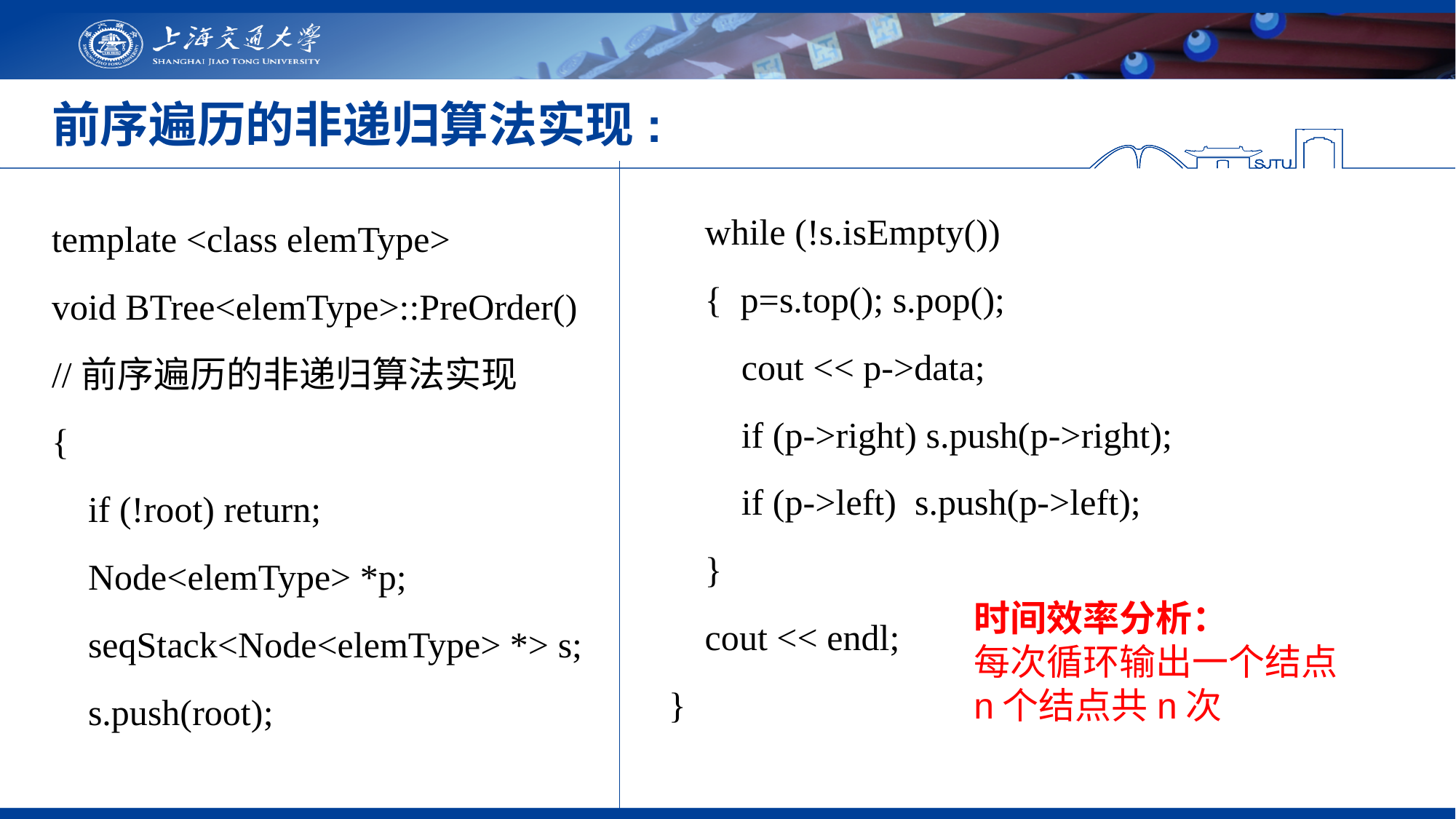

# 前序遍历的非递归算法实现:
    while (!s.isEmpty())
    {  p=s.top(); s.pop();
        cout << p->data;
        if (p->right) s.push(p->right);
        if (p->left)  s.push(p->left);
    }
    cout << endl;
}
template <class elemType>
void BTree<elemType>::PreOrder()
//前序遍历的非递归算法实现
{
    if (!root) return;
    Node<elemType> *p;
    seqStack<Node<elemType> *> s;
    s.push(root);

时间效率分析：
每次循环输出一个结点
n个结点共n次